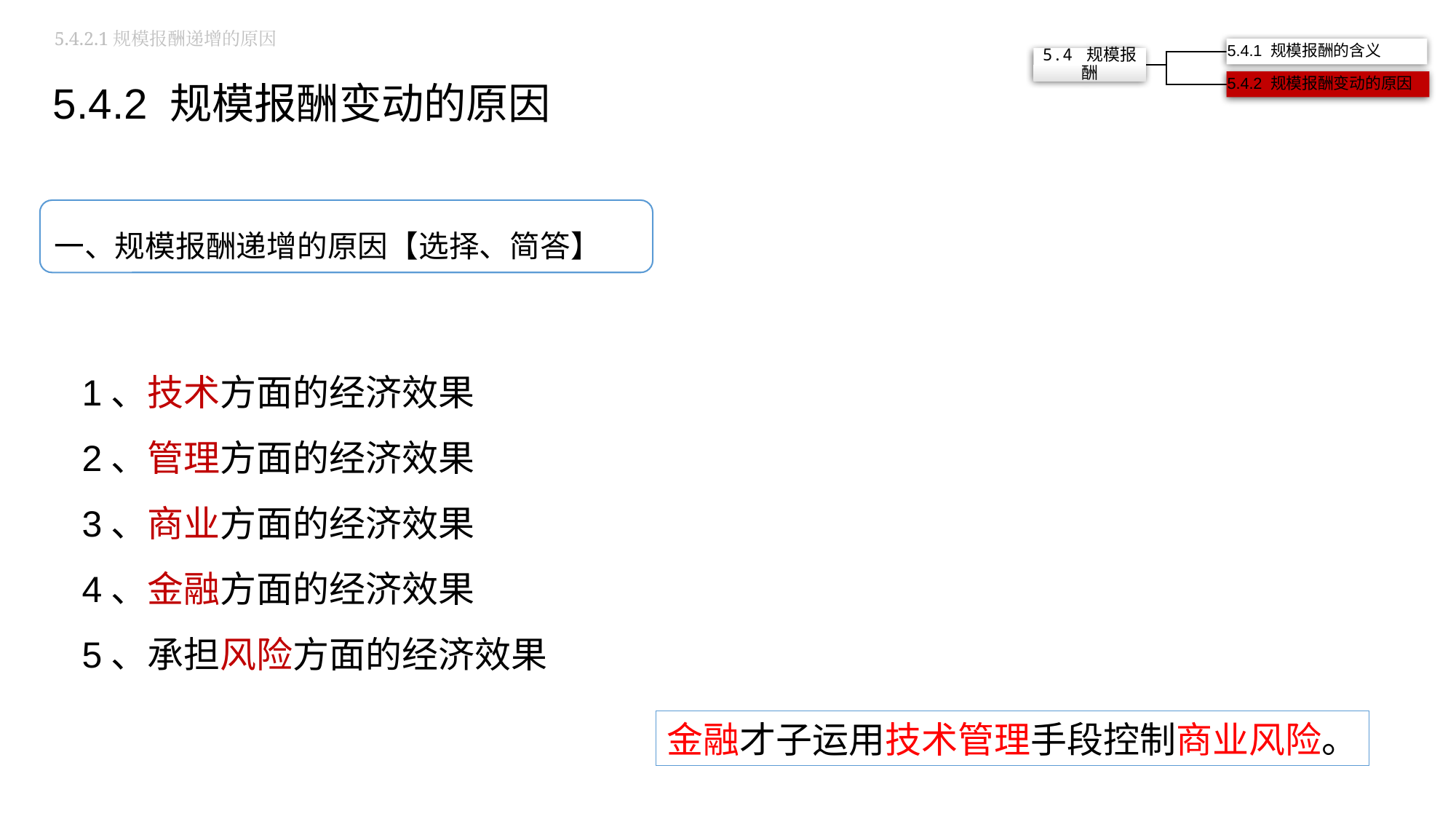

5.4 规模报酬
5.4.1 规模报酬的含义
5.4.2 规模报酬变动的原因
5.4.2.1规模报酬递增的原因

5.4.2 规模报酬变动的原因
一、规模报酬递增的原因【选择、简答】
1、技术方面的经济效果
2、管理方面的经济效果
3、商业方面的经济效果
4、金融方面的经济效果
5、承担风险方面的经济效果
金融才子运用技术管理手段控制商业风险。